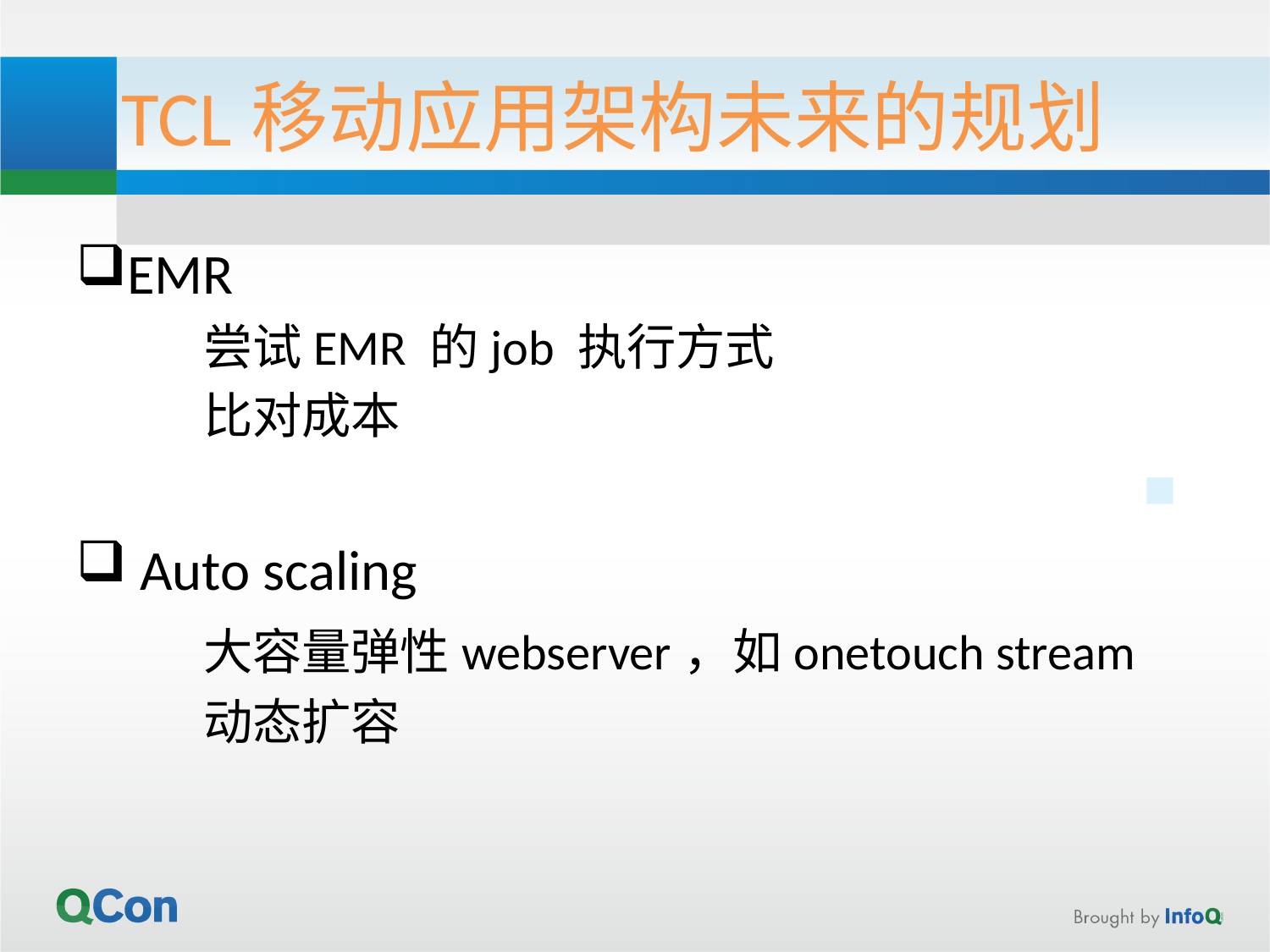

# TCL移动应用架构未来的规划
EMR
	尝试EMR 的job 执行方式
	比对成本

 Auto scaling
	大容量弹性webserver，如onetouch stream
	动态扩容